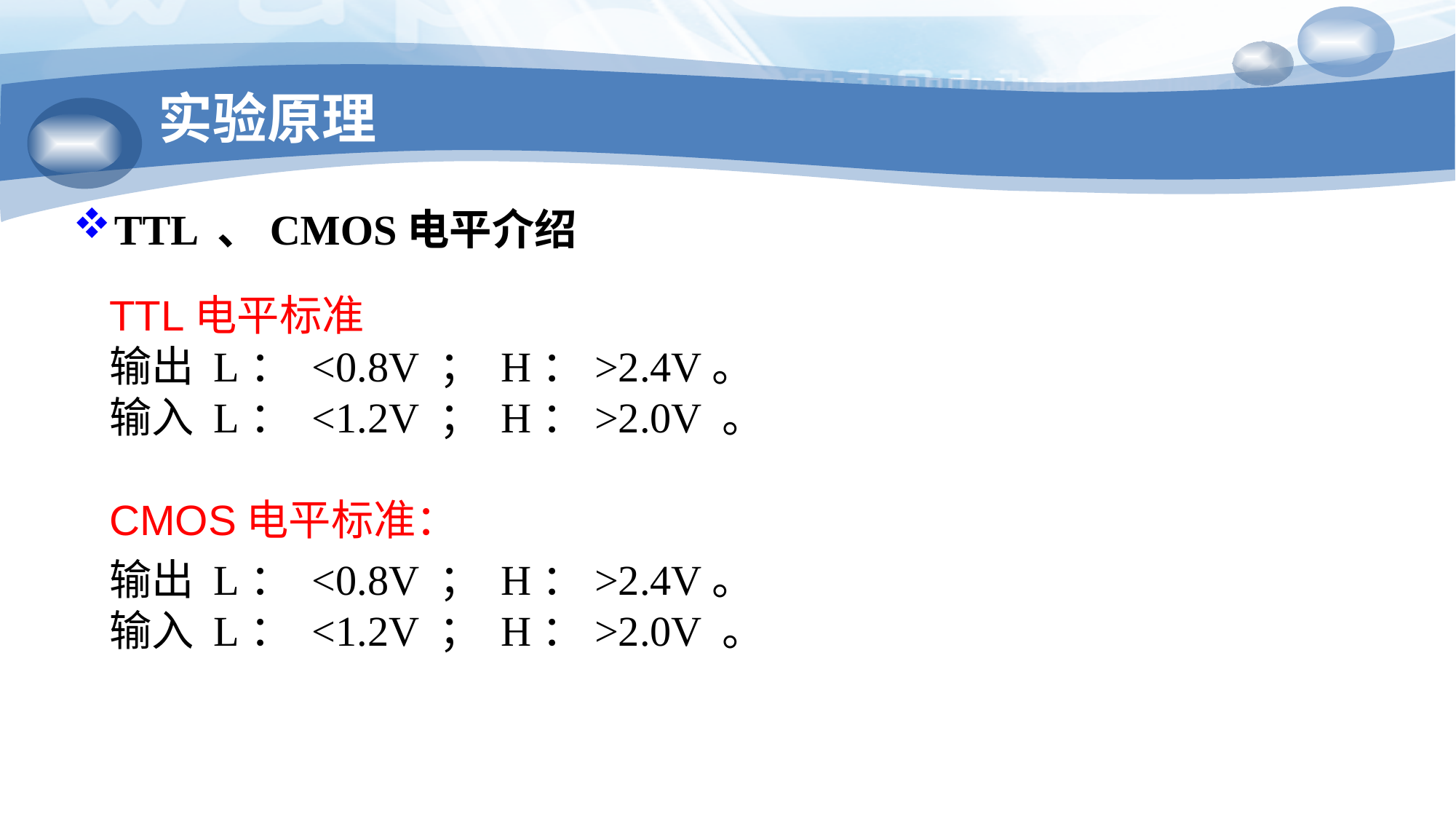

# 实验原理
TTL 、CMOS电平介绍

TTL电平标准
输出 L： <0.8V ； H：>2.4V。
输入 L： <1.2V ； H：>2.0V 。
CMOS电平标准：
输出 L： <0.8V ； H：>2.4V。
输入 L： <1.2V ； H：>2.0V 。